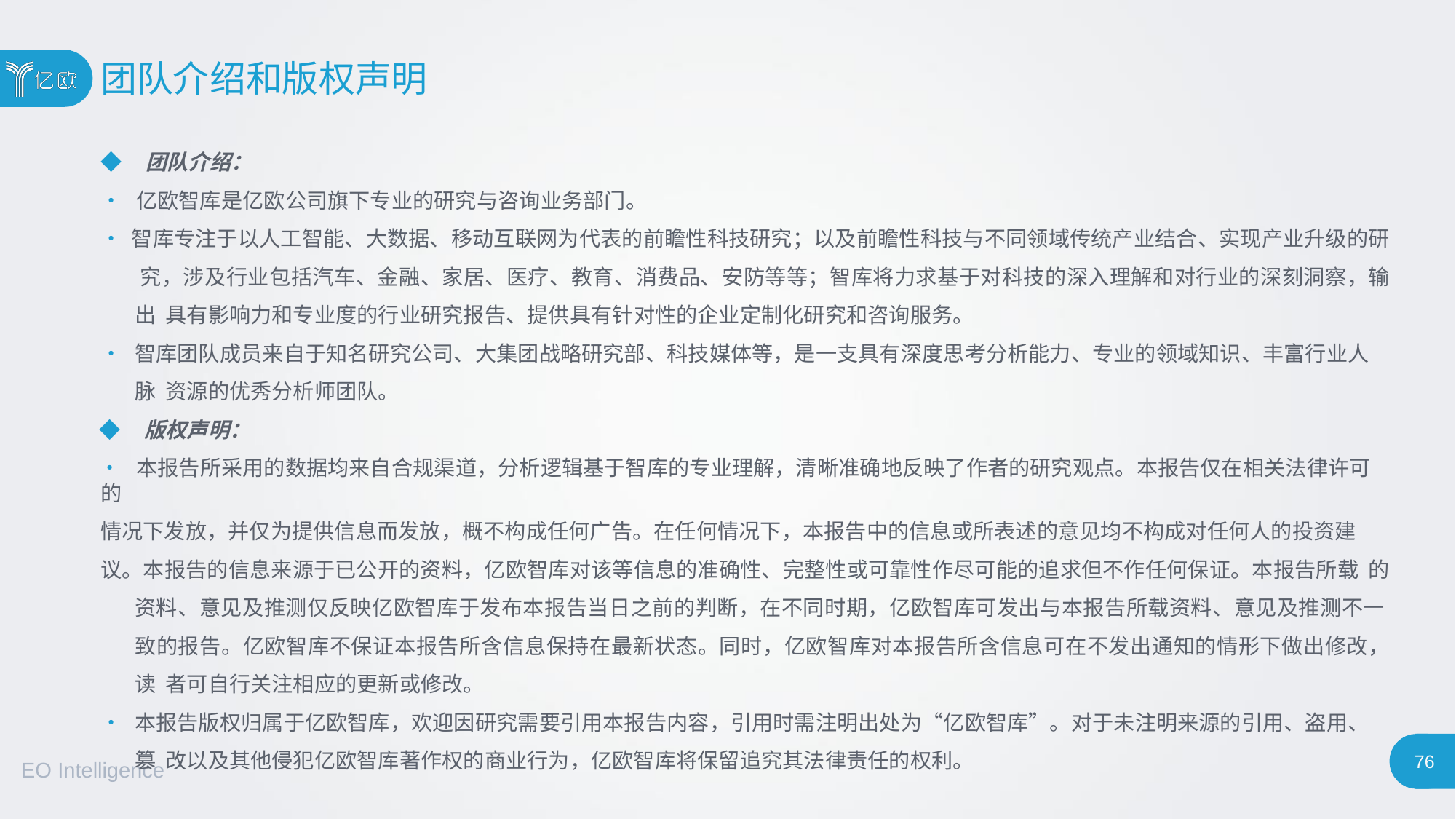

# 团队介绍和版权声明

◆ 团队介绍：
•	亿欧智库是亿欧公司旗下专业的研究与咨询业务部门。
• 智库专注于以人工智能、大数据、移动互联网为代表的前瞻性科技研究；以及前瞻性科技与不同领域传统产业结合、实现产业升级的研  究，涉及行业包括汽车、金融、家居、医疗、教育、消费品、安防等等；智库将力求基于对科技的深入理解和对行业的深刻洞察，输出  具有影响力和专业度的行业研究报告、提供具有针对性的企业定制化研究和咨询服务。
•	智库团队成员来自于知名研究公司、大集团战略研究部、科技媒体等，是一支具有深度思考分析能力、专业的领域知识、丰富行业人脉  资源的优秀分析师团队。
◆ 版权声明：
•	本报告所采用的数据均来自合规渠道，分析逻辑基于智库的专业理解，清晰准确地反映了作者的研究观点。本报告仅在相关法律许可的
情况下发放，并仅为提供信息而发放，概不构成任何广告。在任何情况下，本报告中的信息或所表述的意见均不构成对任何人的投资建
议。本报告的信息来源于已公开的资料，亿欧智库对该等信息的准确性、完整性或可靠性作尽可能的追求但不作任何保证。本报告所载  的资料、意见及推测仅反映亿欧智库于发布本报告当日之前的判断，在不同时期，亿欧智库可发出与本报告所载资料、意见及推测不一  致的报告。亿欧智库不保证本报告所含信息保持在最新状态。同时，亿欧智库对本报告所含信息可在不发出通知的情形下做出修改，读  者可自行关注相应的更新或修改。
•	本报告版权归属于亿欧智库，欢迎因研究需要引用本报告内容，引用时需注明出处为“亿欧智库”。对于未注明来源的引用、盗用、篡  改以及其他侵犯亿欧智库著作权的商业行为，亿欧智库将保留追究其法律责任的权利。
76
EO Intelligence